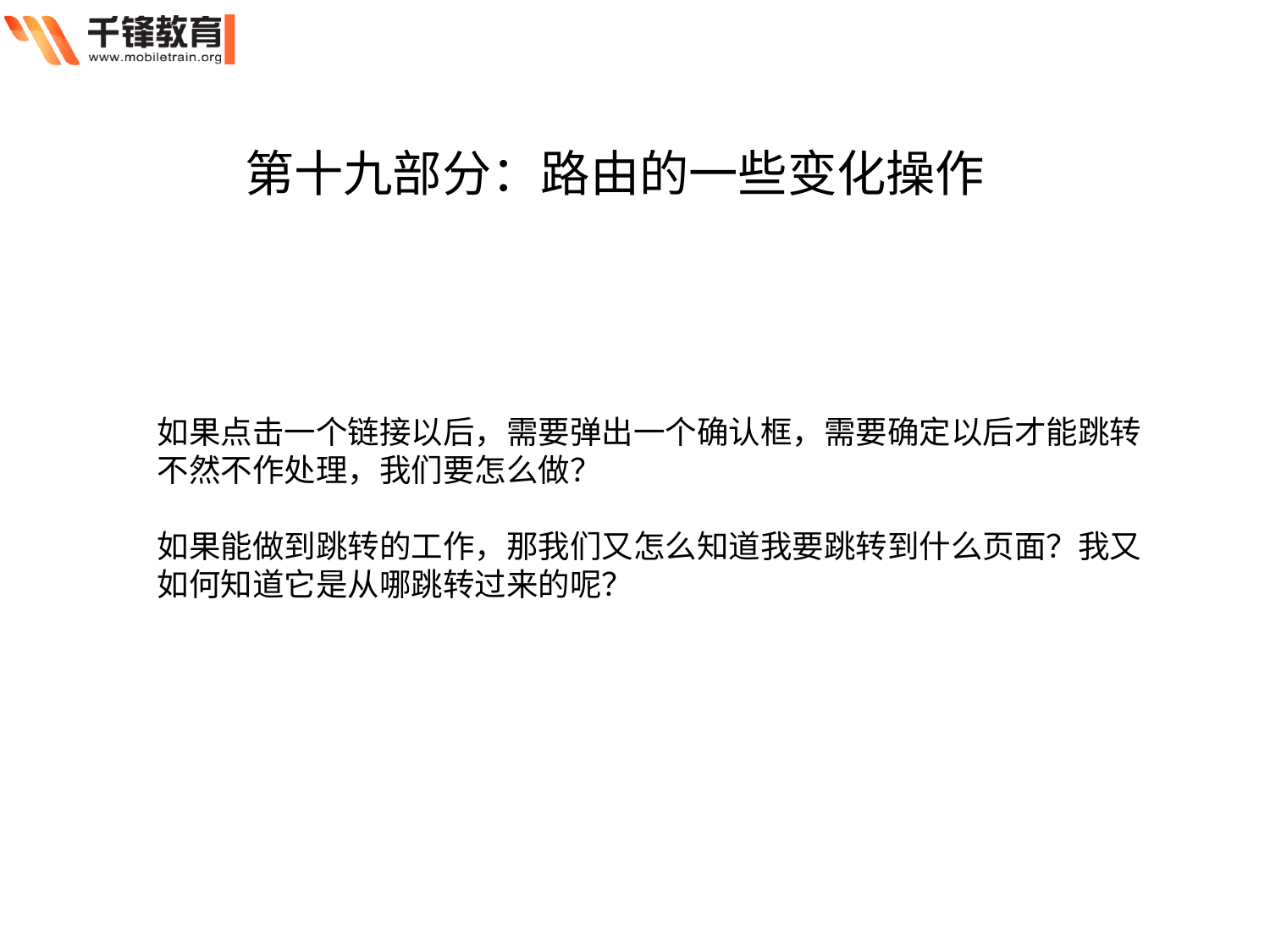

第十九部分：路由的一些变化操作
如果点击一个链接以后，需要弹出一个确认框，需要确定以后才能跳转不然不作处理，我们要怎么做？

如果能做到跳转的工作，那我们又怎么知道我要跳转到什么页面？我又如何知道它是从哪跳转过来的呢？